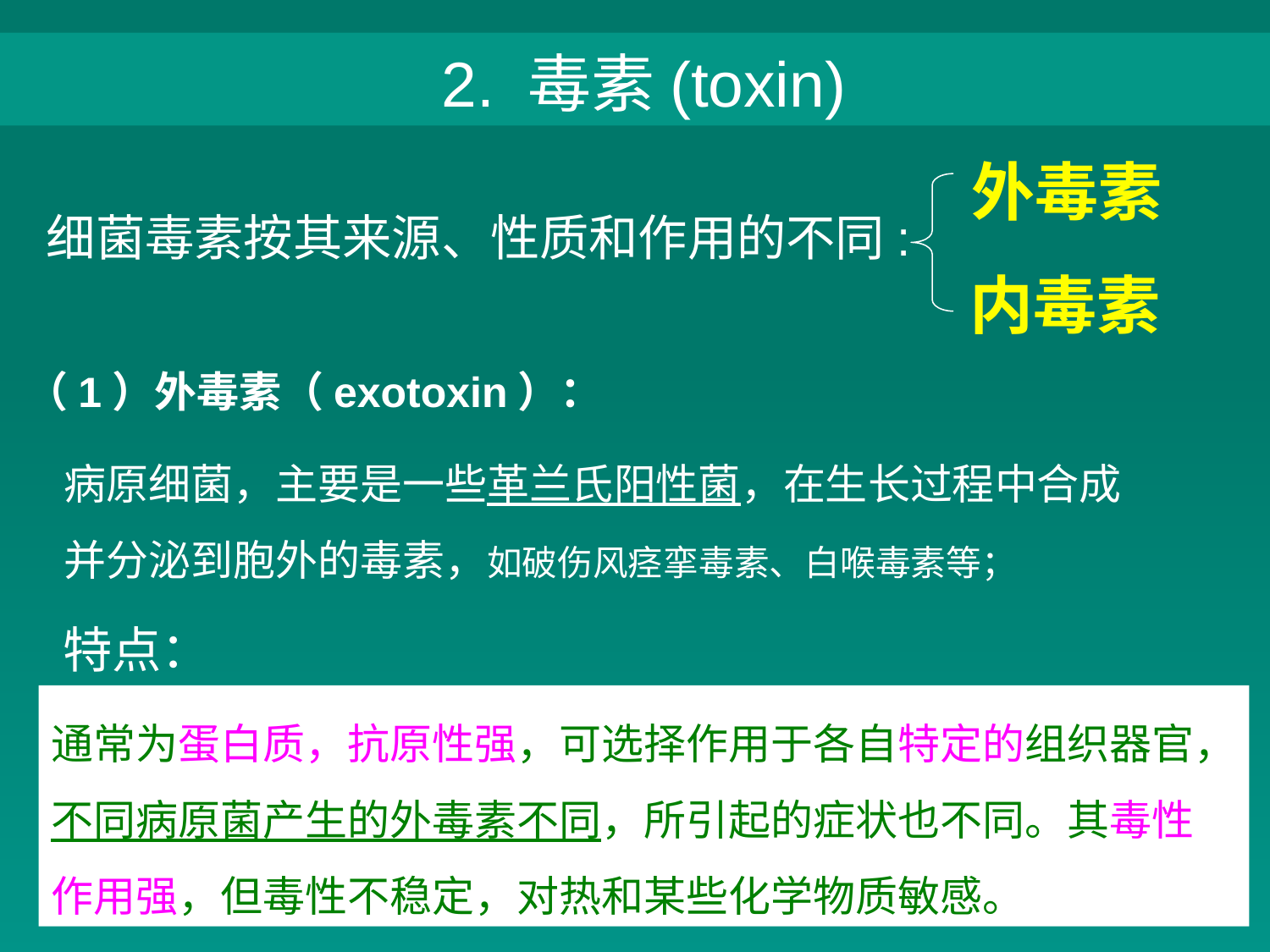

2. 毒素(toxin)
外毒素

细菌毒素按其来源、性质和作用的不同:
内毒素
（1）外毒素（exotoxin）：
病原细菌，主要是一些革兰氏阳性菌，在生长过程中合成并分泌到胞外的毒素，如破伤风痉挛毒素、白喉毒素等；
特点：
通常为蛋白质，抗原性强，可选择作用于各自特定的组织器官，
不同病原菌产生的外毒素不同，所引起的症状也不同。其毒性
作用强，但毒性不稳定，对热和某些化学物质敏感。